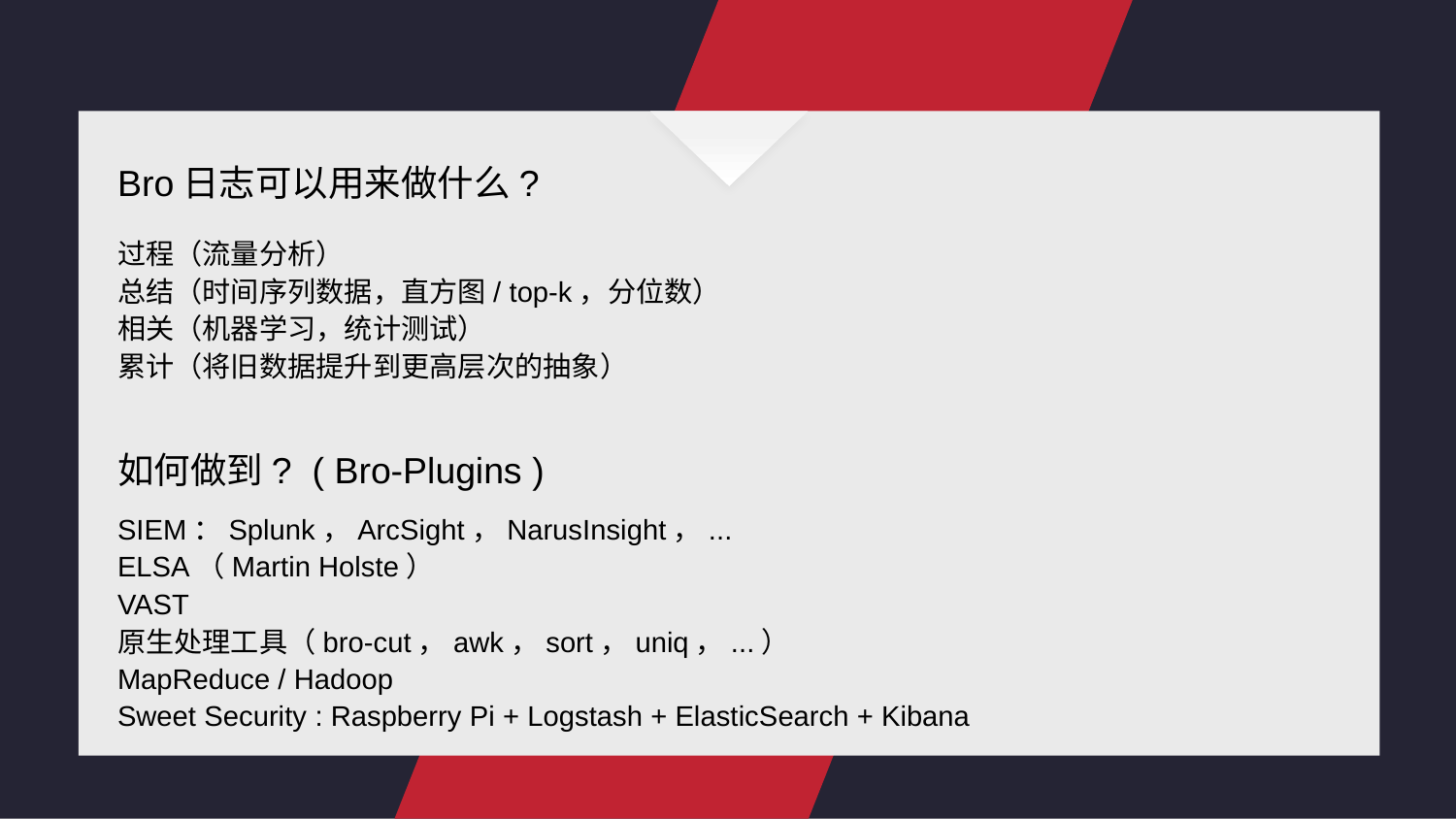

Bro日志可以用来做什么?
过程（流量分析）
总结（时间序列数据，直方图/ top-k，分位数）
相关（机器学习，统计测试）
累计（将旧数据提升到更高层次的抽象）
如何做到?  ( Bro-Plugins )
SIEM：Splunk，ArcSight，NarusInsight，...
ELSA（Martin Holste）
VAST
原生处理工具（bro-cut，awk，sort，uniq，...）
MapReduce / Hadoop
Sweet Security : Raspberry Pi + Logstash + ElasticSearch + Kibana